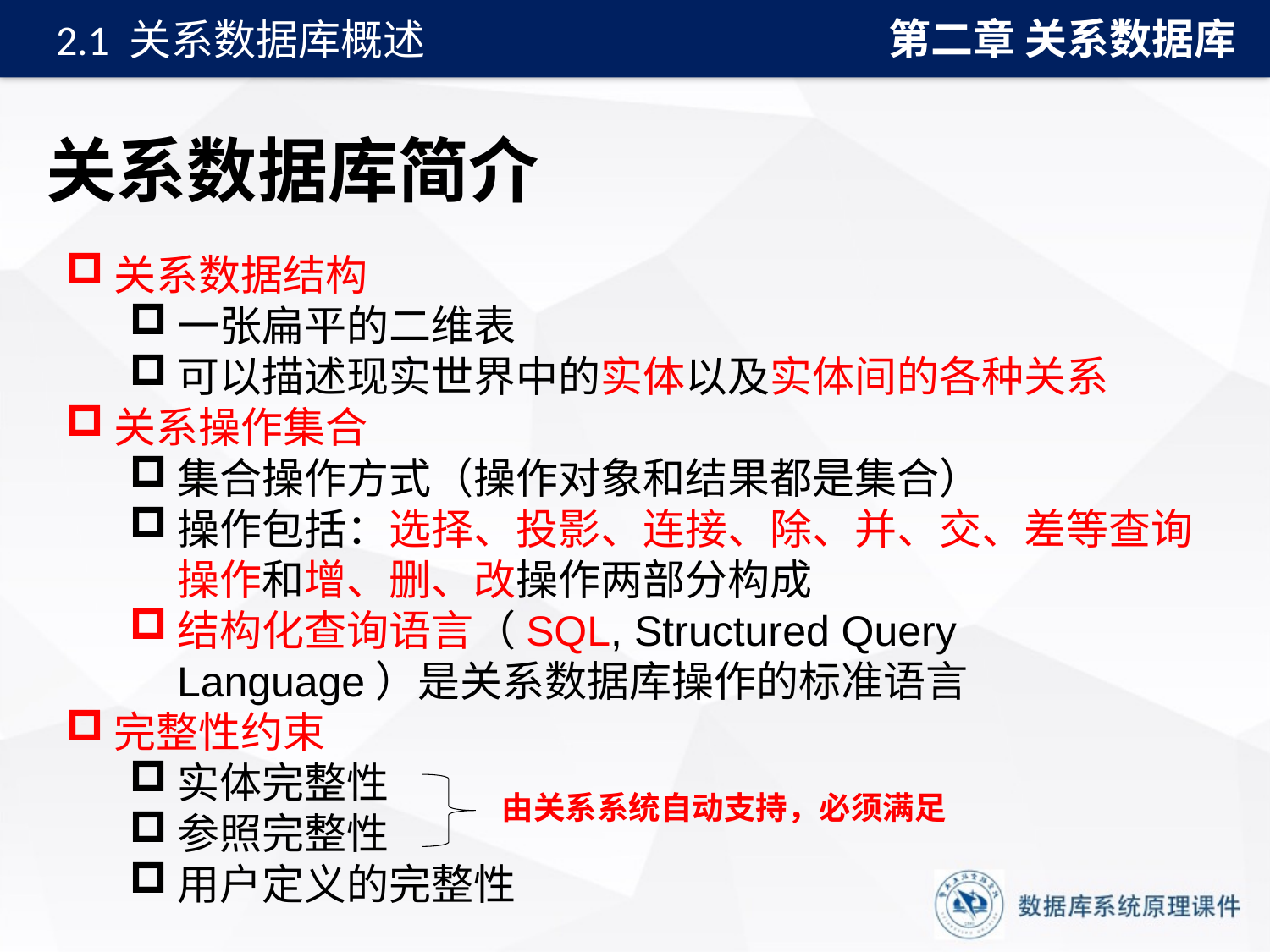

第二章 关系数据库
2.1 关系数据库概述
# 关系数据库简介
关系数据结构
一张扁平的二维表
可以描述现实世界中的实体以及实体间的各种关系
关系操作集合
集合操作方式（操作对象和结果都是集合）
操作包括：选择、投影、连接、除、并、交、差等查询操作和增、删、改操作两部分构成
结构化查询语言（SQL, Structured Query Language）是关系数据库操作的标准语言
完整性约束
实体完整性
参照完整性
用户定义的完整性

由关系系统自动支持，必须满足